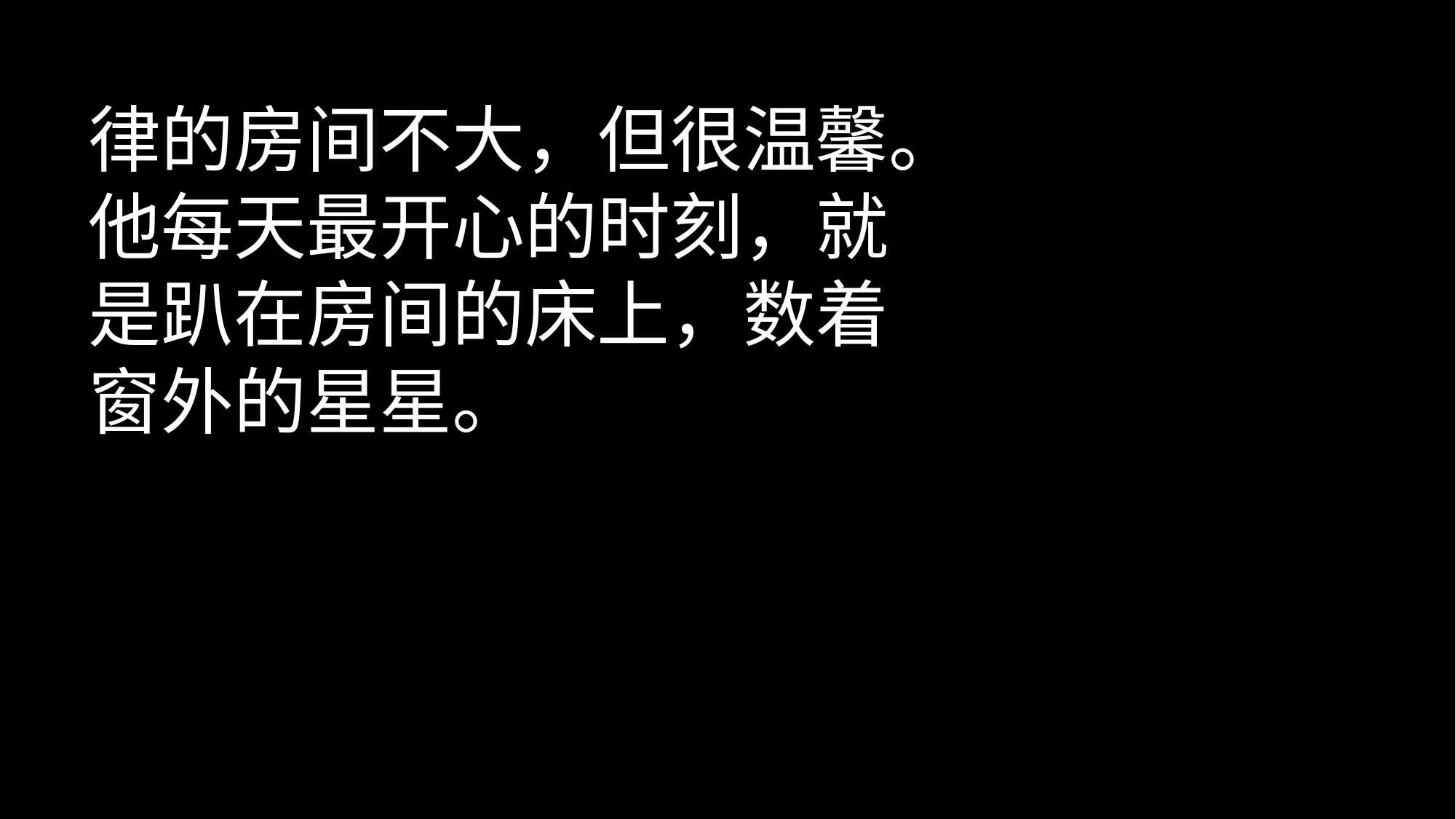

律的房间不大，但很温馨。
他每天最开心的时刻，就是趴在房间的床上，数着窗外的星星。